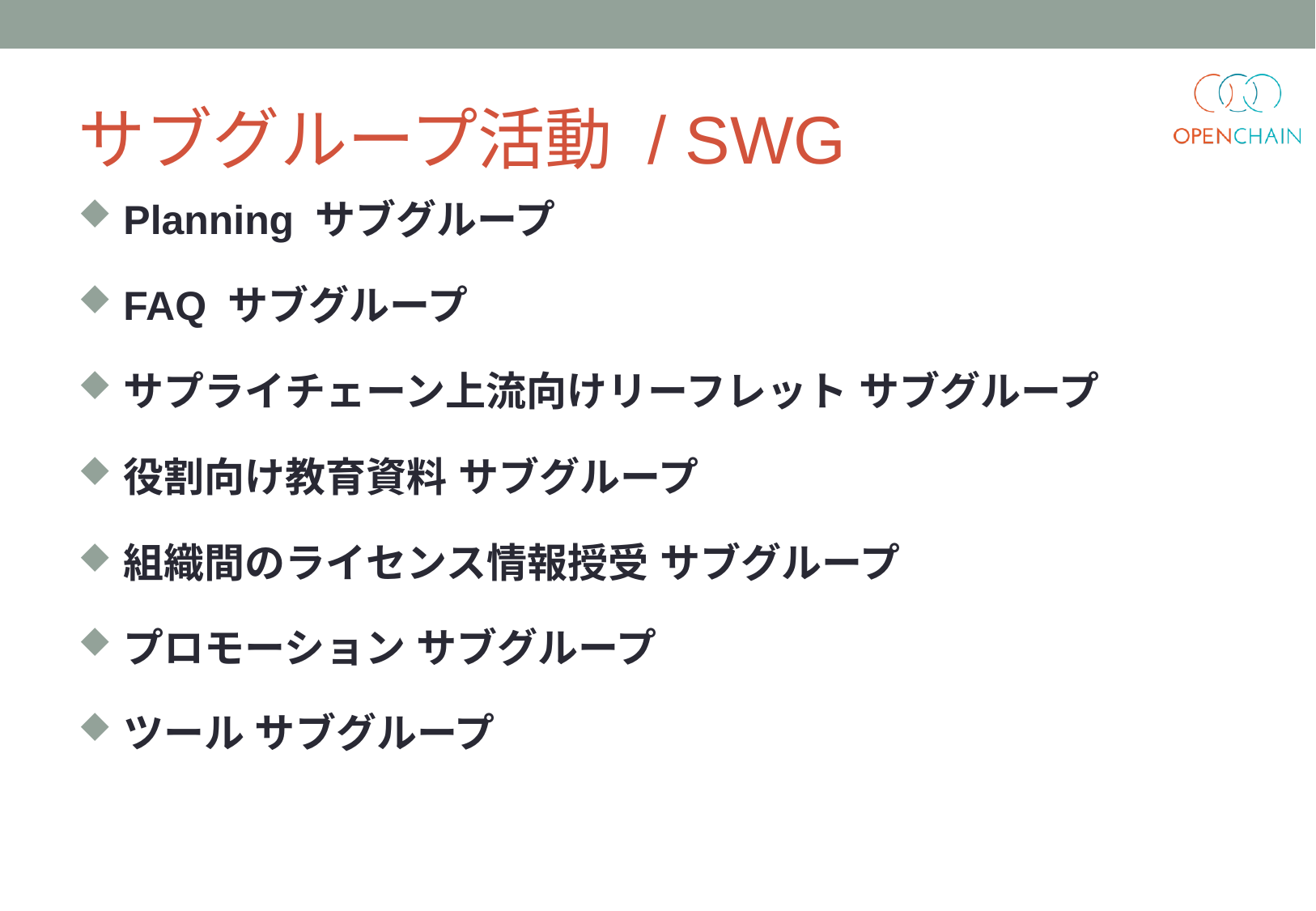

# サブグループ活動 / SWG
Planning サブグループ

FAQ サブグループ

サプライチェーン上流向けリーフレット サブグループ

役割向け教育資料 サブグループ

組織間のライセンス情報授受 サブグループ

プロモーション サブグループ

ツール サブグループ